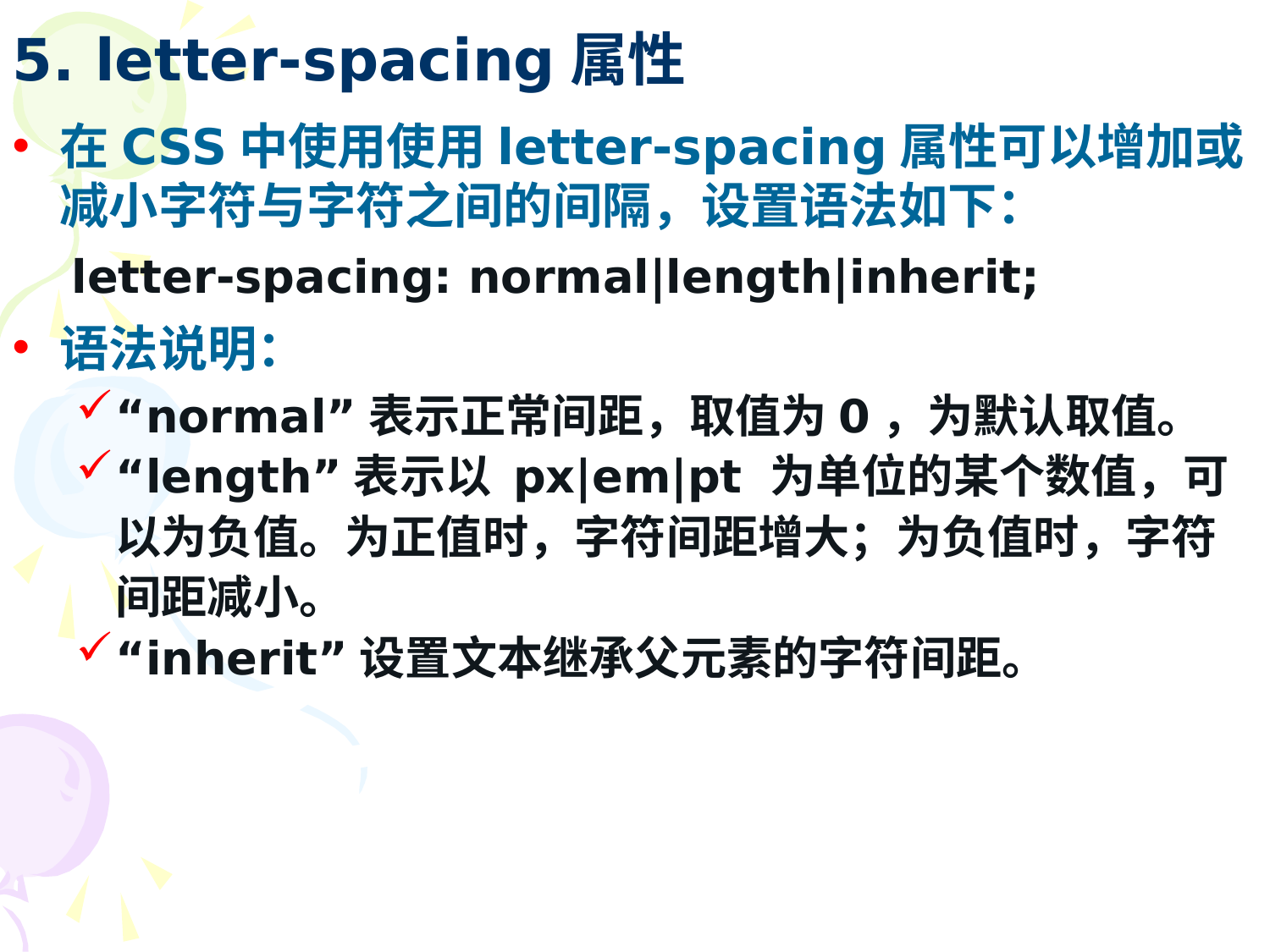

# 5. letter-spacing属性
在CSS中使用使用letter-spacing属性可以增加或减小字符与字符之间的间隔，设置语法如下：
    letter-spacing: normal|length|inherit;
语法说明：
“normal”表示正常间距，取值为0，为默认取值。
“length”表示以 px|em|pt 为单位的某个数值，可以为负值。为正值时，字符间距增大；为负值时，字符间距减小。
“inherit”设置文本继承父元素的字符间距。